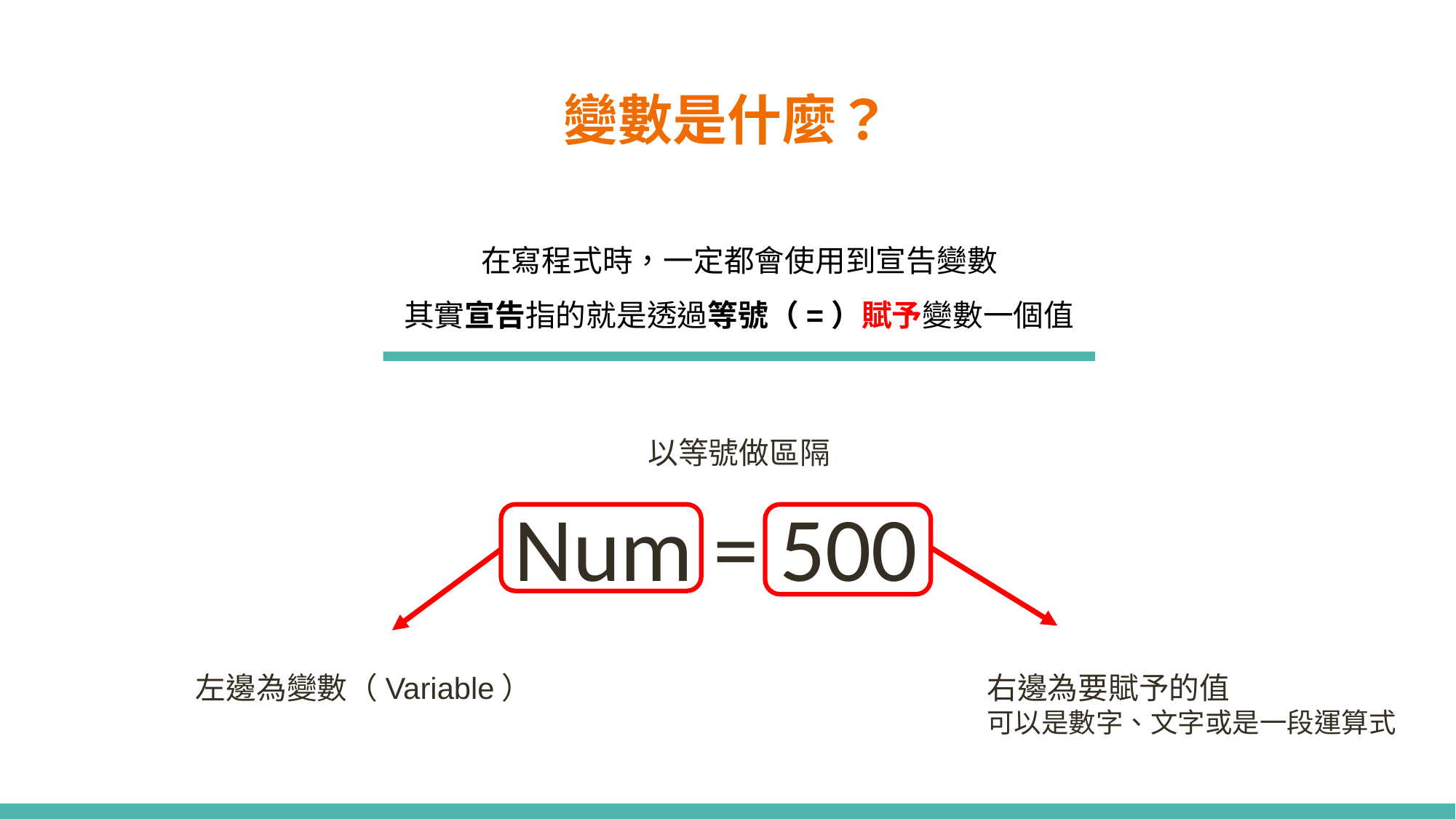

# 變數是什麼？
在寫程式時，一定都會使用到宣告變數
其實宣告指的就是透過等號（=）賦予變數一個值

以等號做區隔
Num = 500

左邊為變數（Variable）
右邊為要賦予的值
可以是數字、文字或是一段運算式